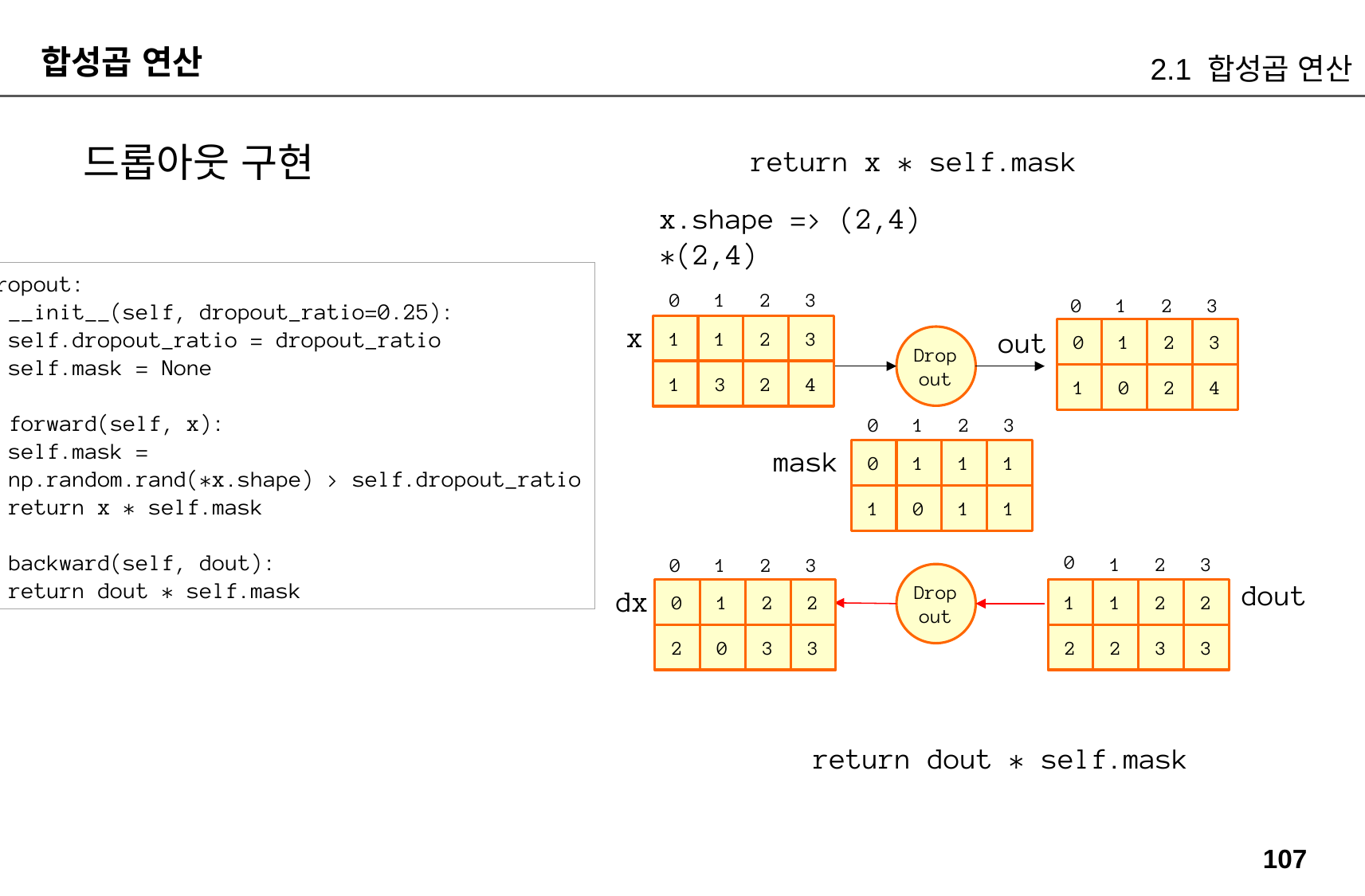

합성곱 연산
2.1 합성곱 연산
드롭아웃 구현
return x * self.mask
x.shape => (2,4)
*(2,4)
class Dropout:
    def __init__(self, dropout_ratio=0.25):
        self.dropout_ratio = dropout_ratio
        self.mask = None

    def forward(self, x):
        self.mask =
        np.random.rand(*x.shape) > self.dropout_ratio
        return x * self.mask

    def backward(self, dout):
        return dout * self.mask
0
1
2
3
0
1
2
3
x
1
1
2
3
out
0
1
2
3
Dropout
1
3
2
4
1
0
2
4
0
1
2
3
mask
0
1
1
1
1
0
1
1
0
1
2
3
0
1
2
3
Dropout
dout
dx
0
1
2
2
1
1
2
2
2
0
3
3
2
2
3
3
return dout * self.mask